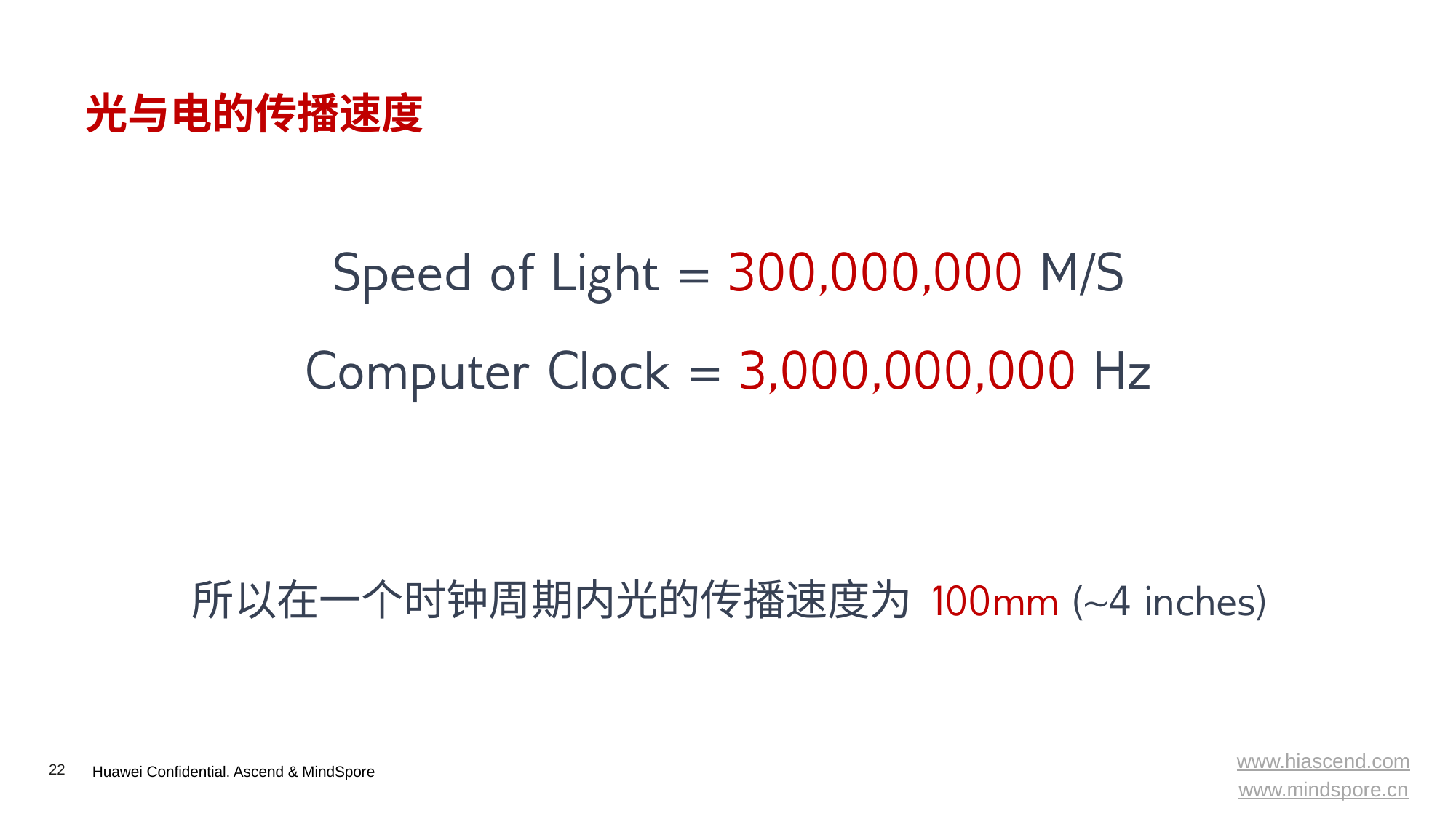

# 光与电的传播速度
Speed of Light = 300,000,000 M/S
Computer Clock = 3,000,000,000 Hz
所以在一个时钟周期内光的传播速度为 100mm (~4 inches)